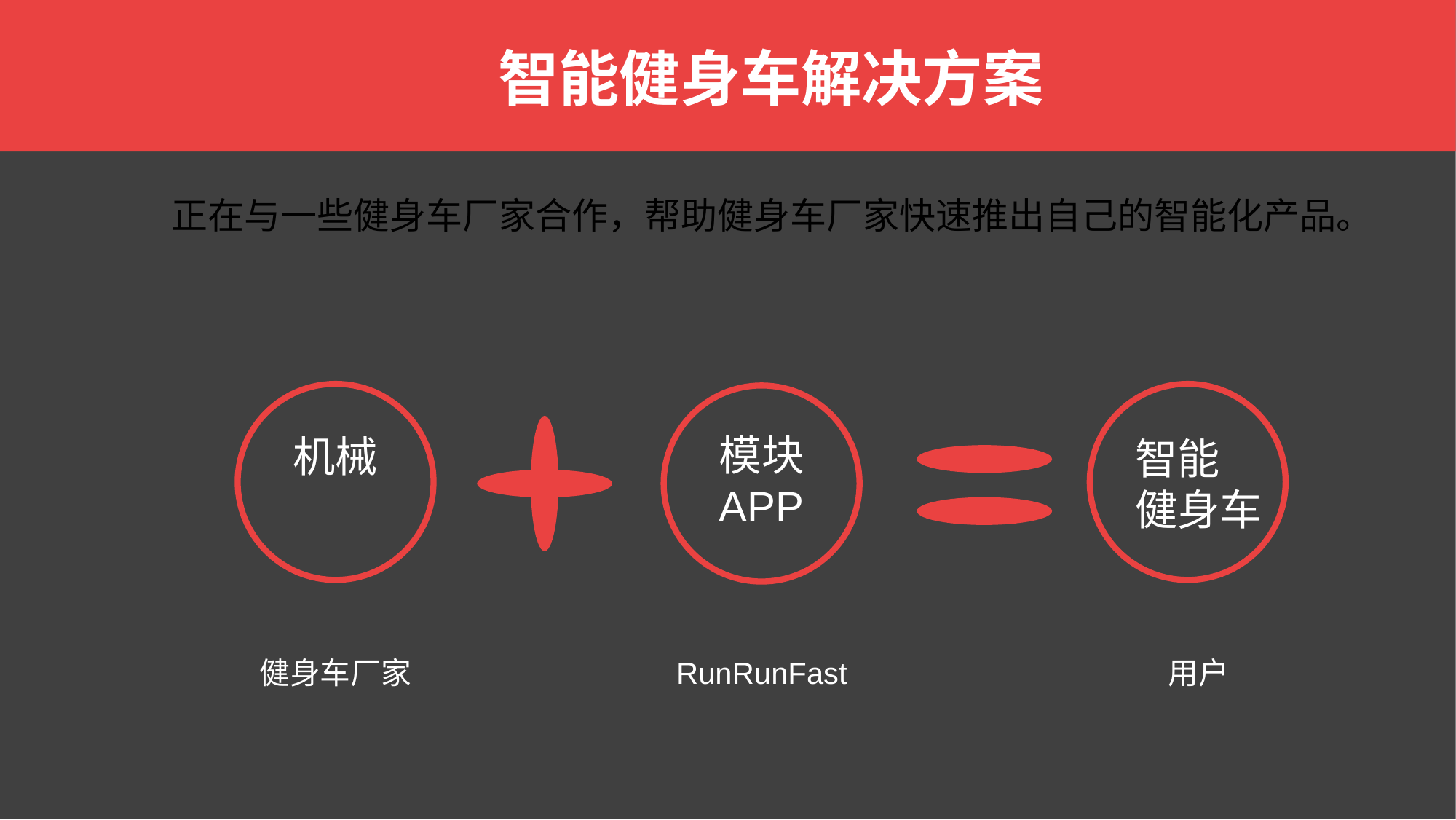

智能健身车解决方案
# 正在与一些健身车厂家合作，帮助健身车厂家快速推出自己的智能化产品。

模块
APP
机械
智能
健身车
健身车厂家
用户
RunRunFast